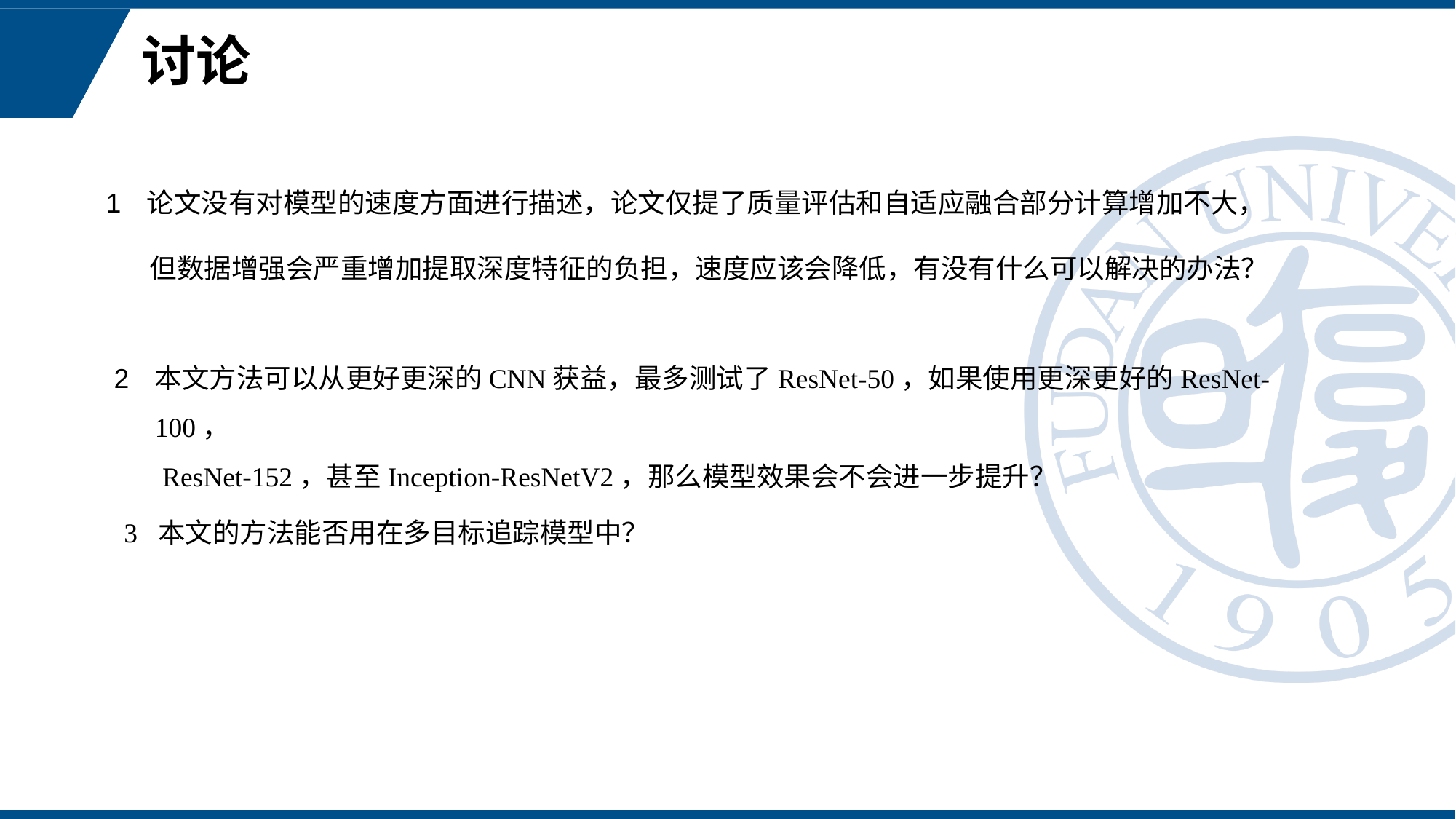

# 讨论
论文没有对模型的速度方面进行描述，论文仅提了质量评估和自适应融合部分计算增加不大，
      但数据增强会严重增加提取深度特征的负担，速度应该会降低，有没有什么可以解决的办法？
本文方法可以从更好更深的CNN获益，最多测试了ResNet-50，如果使用更深更好的ResNet-100，
       ResNet-152，甚至Inception-ResNetV2，那么模型效果会不会进一步提升？
3  本文的方法能否用在多目标追踪模型中？